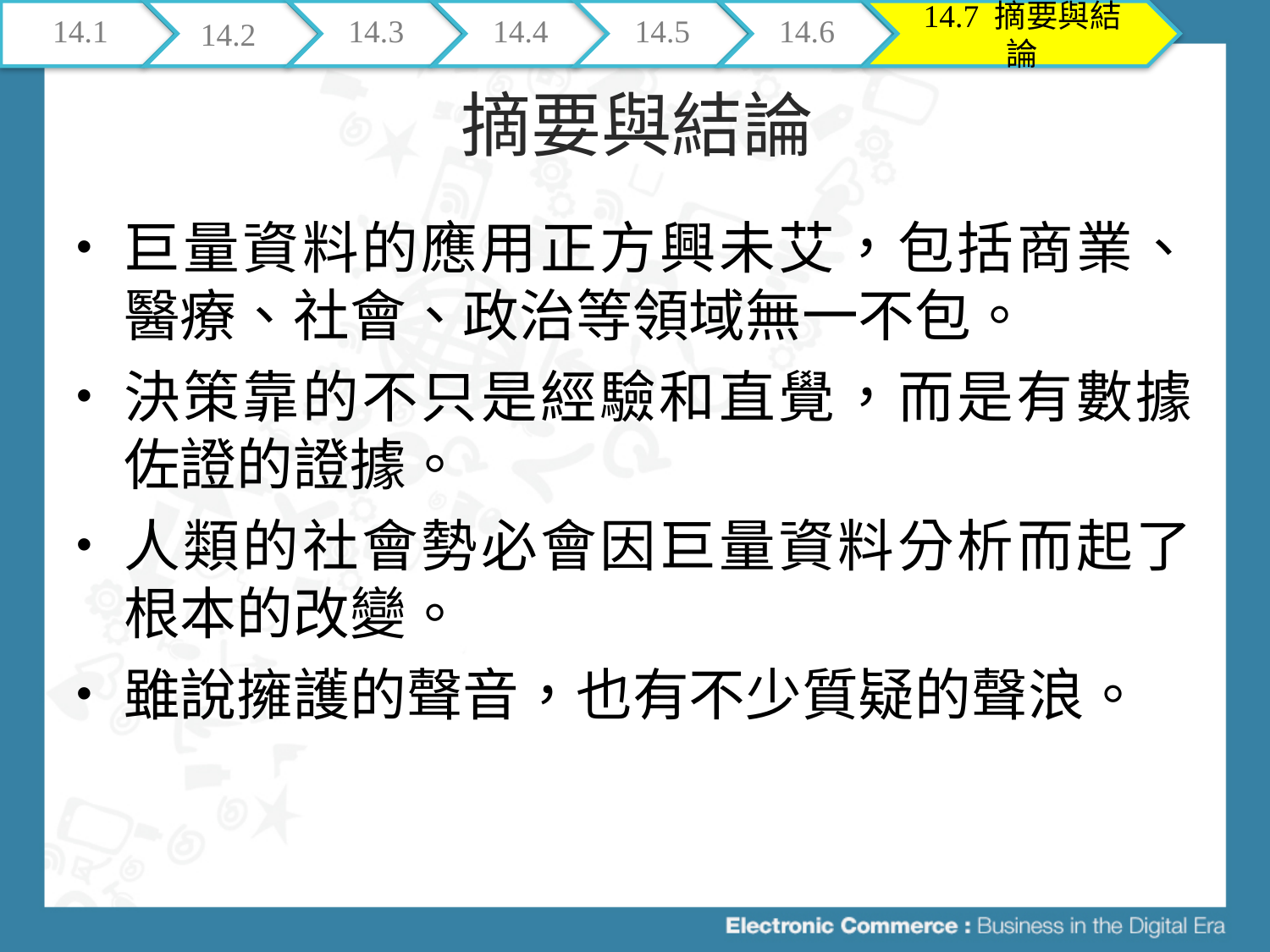

14.1
14.2
14.3
14.4
14.5
14.6
14.7 摘要與結論
# 摘要與結論
巨量資料的應用正方興未艾，包括商業、醫療、社會、政治等領域無一不包。
決策靠的不只是經驗和直覺，而是有數據佐證的證據。
人類的社會勢必會因巨量資料分析而起了根本的改變。
雖說擁護的聲音，也有不少質疑的聲浪。